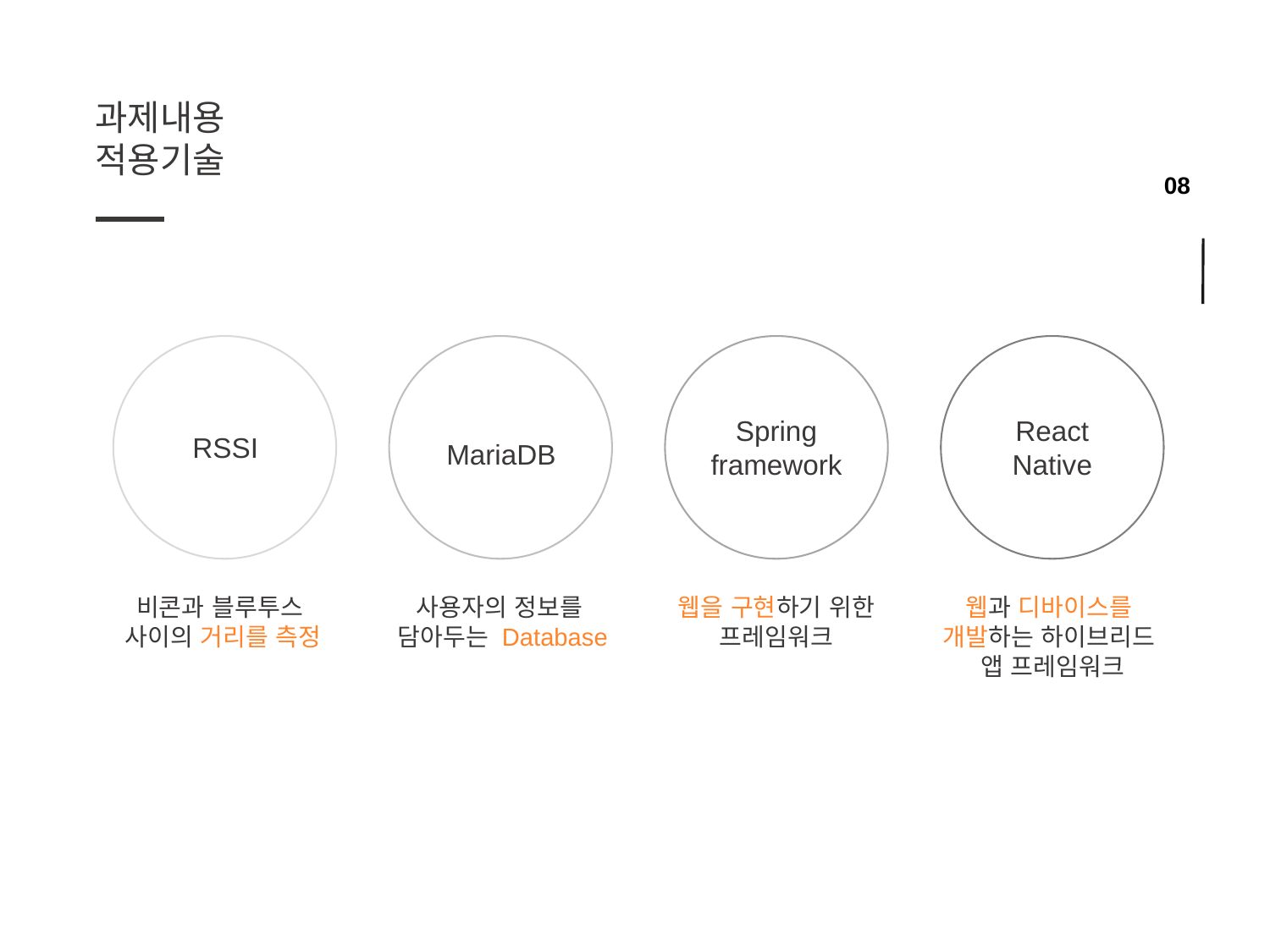

과제내용
적용기술

MariaDB
Spring
framework
React
Native
RSSI
비콘과 블루투스
사이의 거리를 측정
사용자의 정보를
담아두는 Database
웹을 구현하기 위한
프레임워크
웹과 디바이스를
개발하는 하이브리드
앱 프레임워크